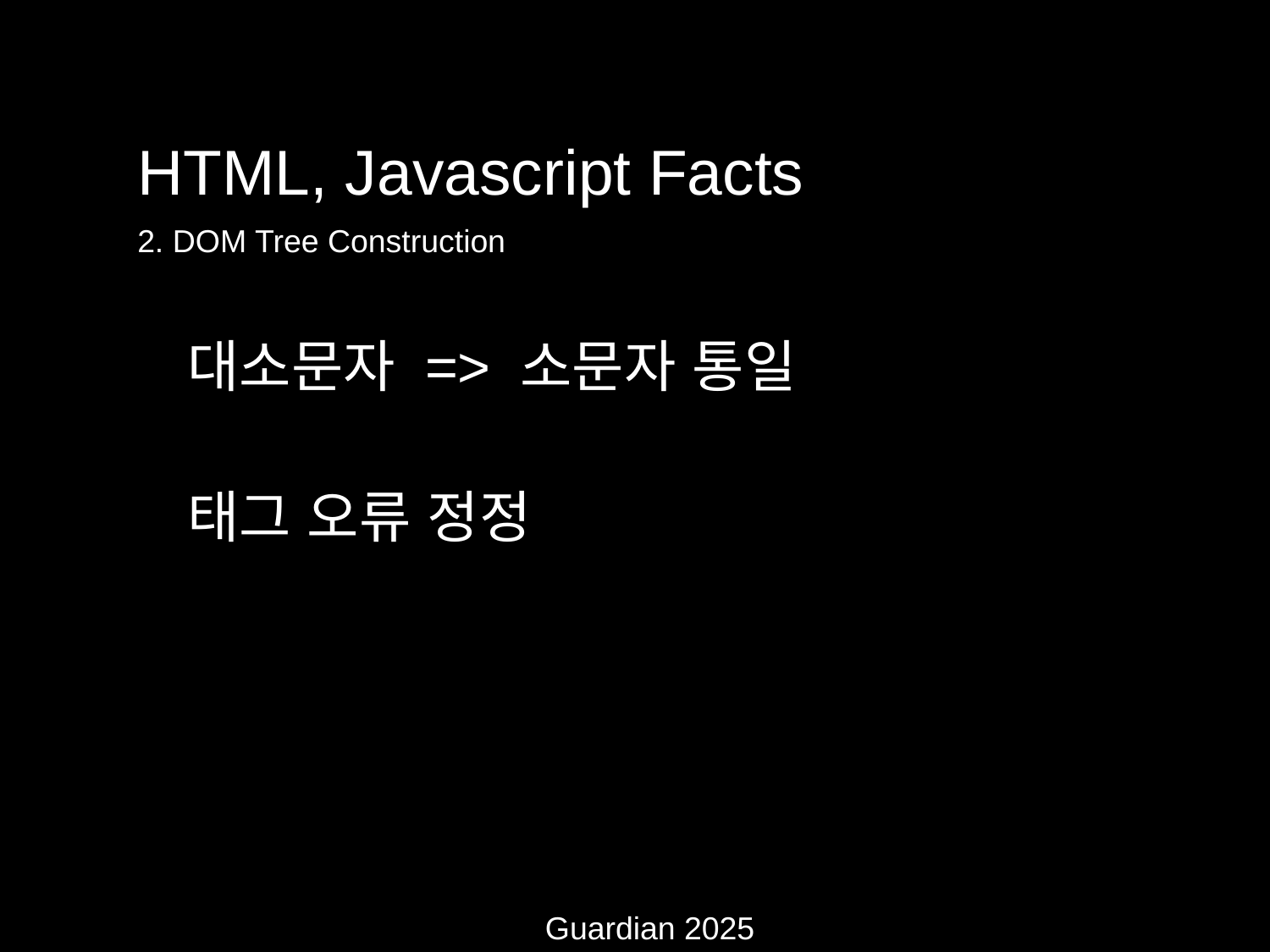

HTML, Javascript Facts
2. DOM Tree Construction
대소문자 => 소문자 통일
태그 오류 정정